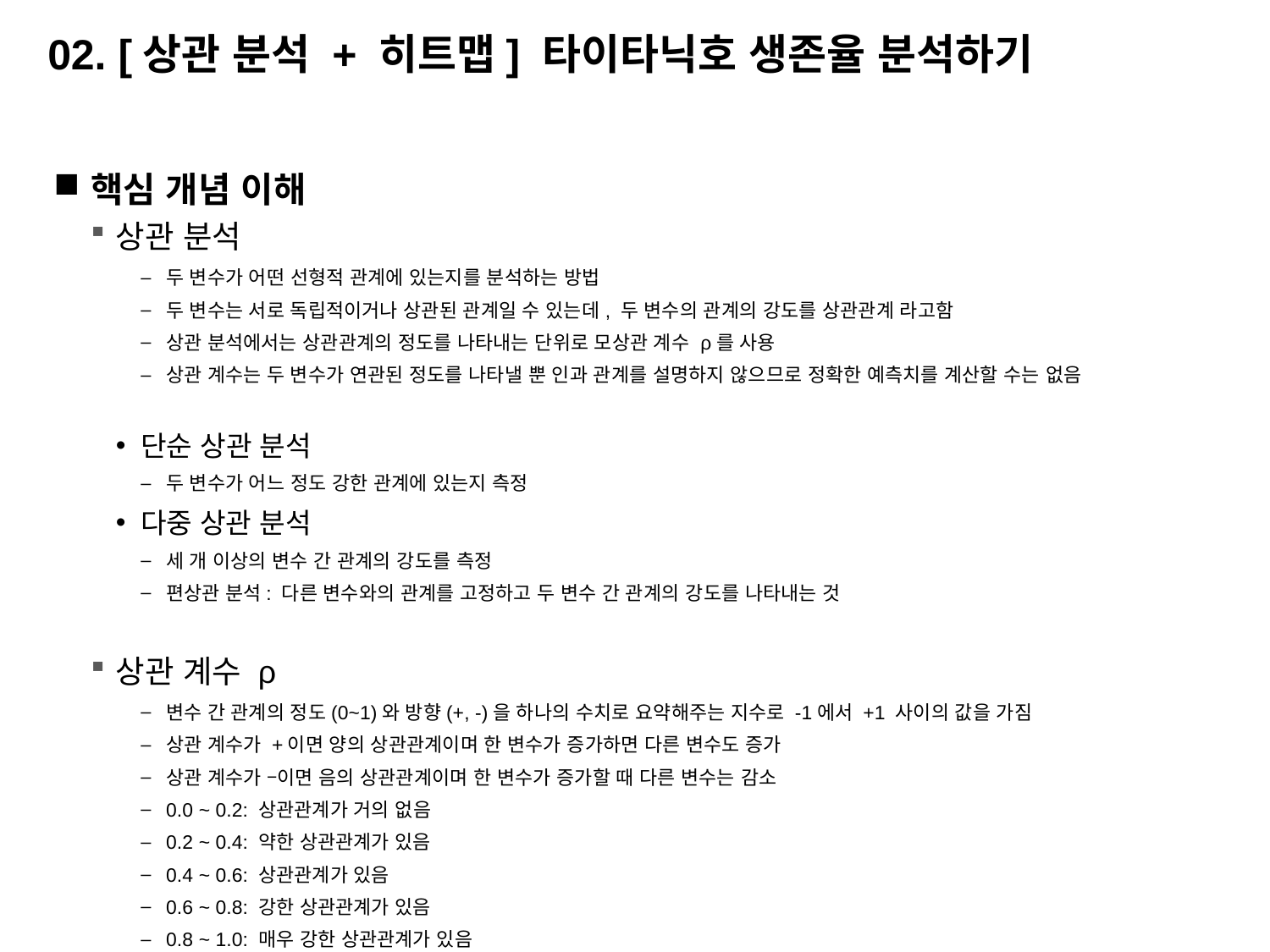

# 02. [상관 분석 + 히트맵] 타이타닉호 생존율 분석하기
핵심 개념 이해
상관 분석
두 변수가 어떤 선형적 관계에 있는지를 분석하는 방법
두 변수는 서로 독립적이거나 상관된 관계일 수 있는데, 두 변수의 관계의 강도를 상관관계 라고함
상관 분석에서는 상관관계의 정도를 나타내는 단위로 모상관 계수 ρ를 사용
상관 계수는 두 변수가 연관된 정도를 나타낼 뿐 인과 관계를 설명하지 않으므로 정확한 예측치를 계산할 수는 없음

단순 상관 분석
두 변수가 어느 정도 강한 관계에 있는지 측정
다중 상관 분석
세 개 이상의 변수 간 관계의 강도를 측정
편상관 분석: 다른 변수와의 관계를 고정하고 두 변수 간 관계의 강도를 나타내는 것

상관 계수 ρ
변수 간 관계의 정도(0~1)와 방향(+, -)을 하나의 수치로 요약해주는 지수로 -1에서 +1 사이의 값을 가짐
상관 계수가 +이면 양의 상관관계이며 한 변수가 증가하면 다른 변수도 증가
상관 계수가 –이면 음의 상관관계이며 한 변수가 증가할 때 다른 변수는 감소
0.0 ~ 0.2: 상관관계가 거의 없음
0.2 ~ 0.4: 약한 상관관계가 있음
0.4 ~ 0.6: 상관관계가 있음
0.6 ~ 0.8: 강한 상관관계가 있음
0.8 ~ 1.0: 매우 강한 상관관계가 있음